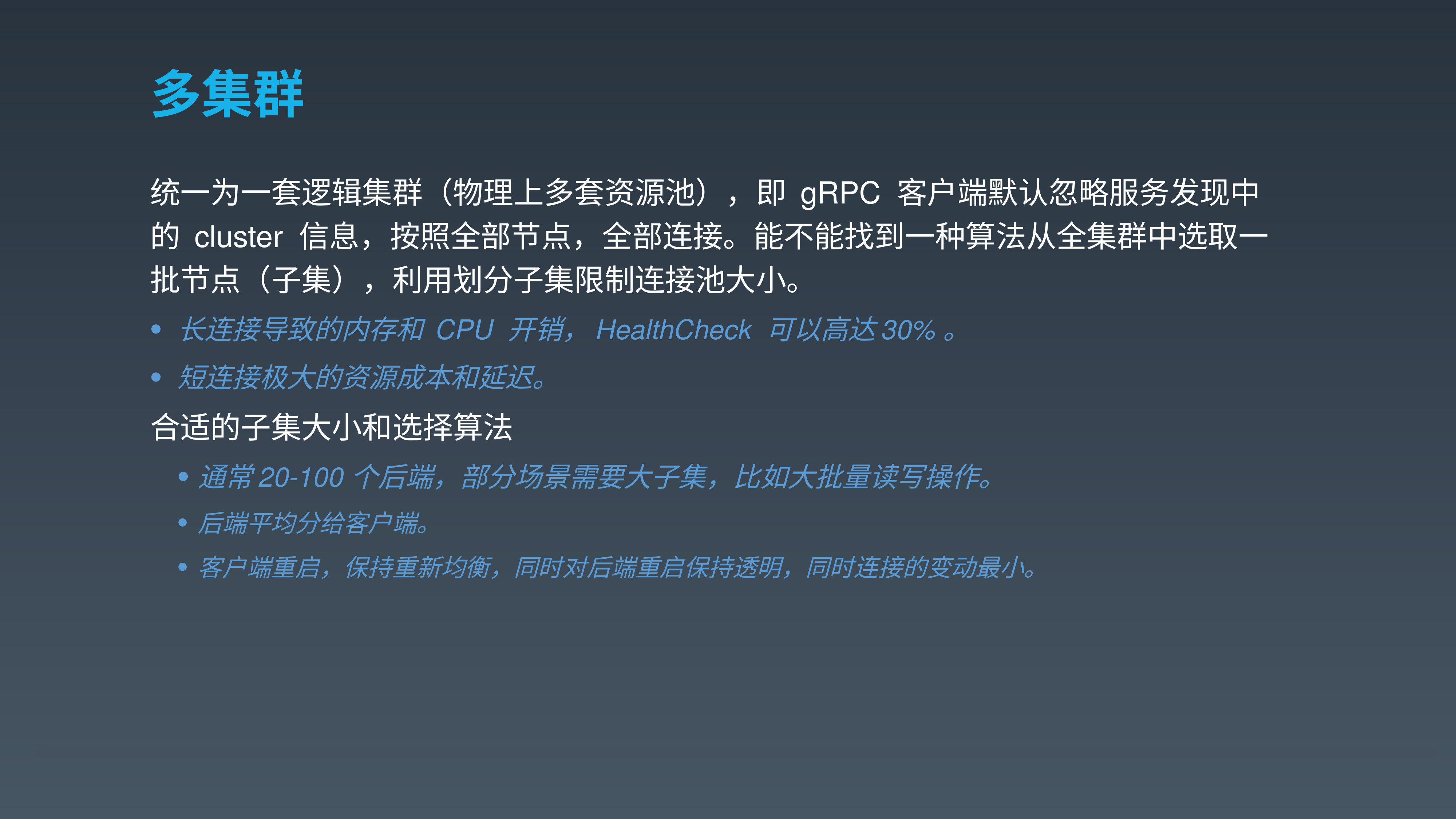

# 多集群
统一为一套逻辑集群（物理上多套资源池），即 gRPC 客户端默认忽略服务发现中的 cluster 信息，按照全部节点，全部连接。能不能找到一种算法从全集群中选取一批节点（子集），利用划分子集限制连接池大小。
长连接导致的内存和 CPU 开销，HealthCheck 可以高达30%。
短连接极大的资源成本和延迟。
合适的子集大小和选择算法
通常20-100个后端，部分场景需要大子集，比如大批量读写操作。
后端平均分给客户端。
客户端重启，保持重新均衡，同时对后端重启保持透明，同时连接的变动最小。